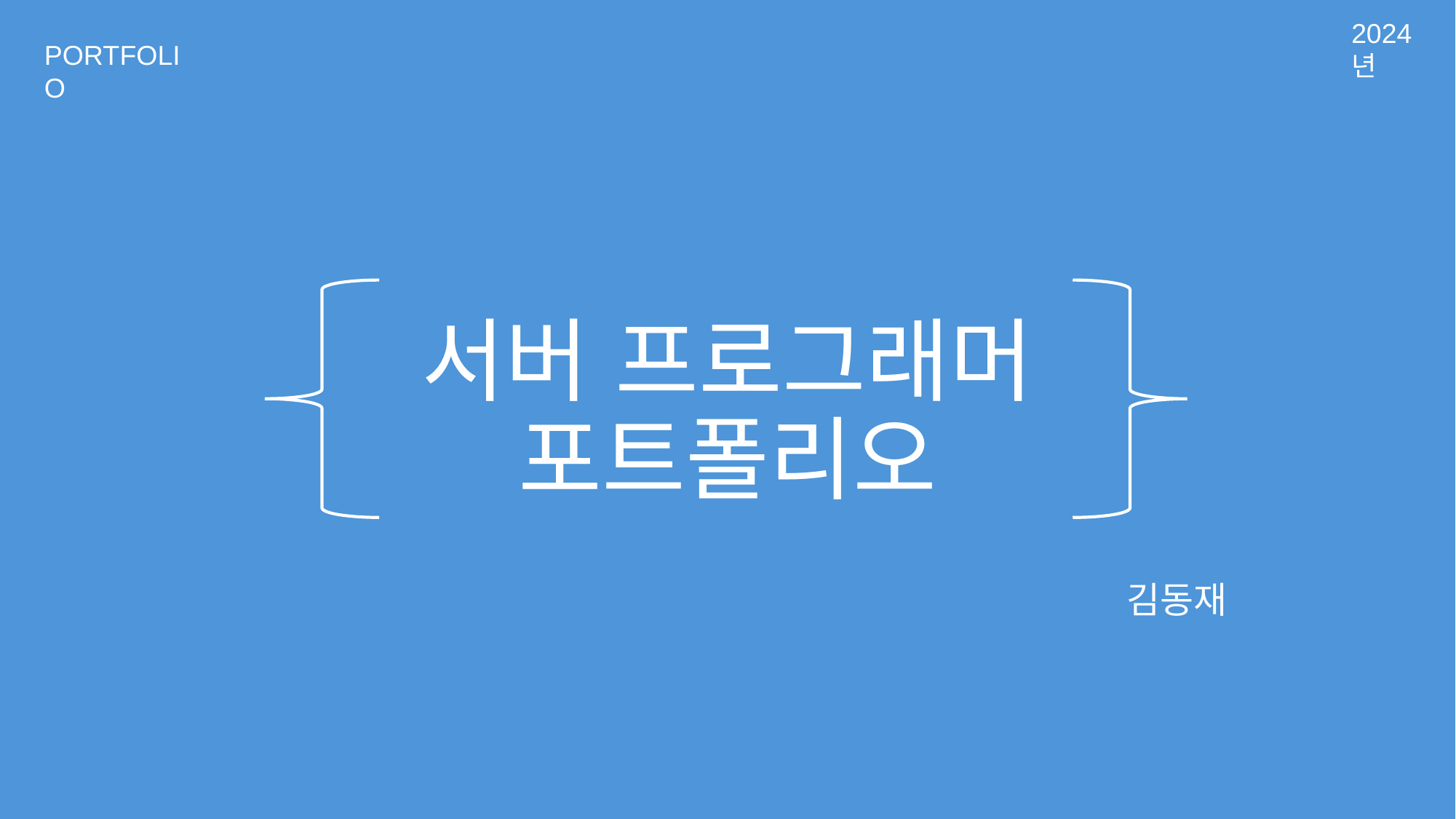

2024년
PORTFOLIO

# 서버 프로그래머 포트폴리오
김동재